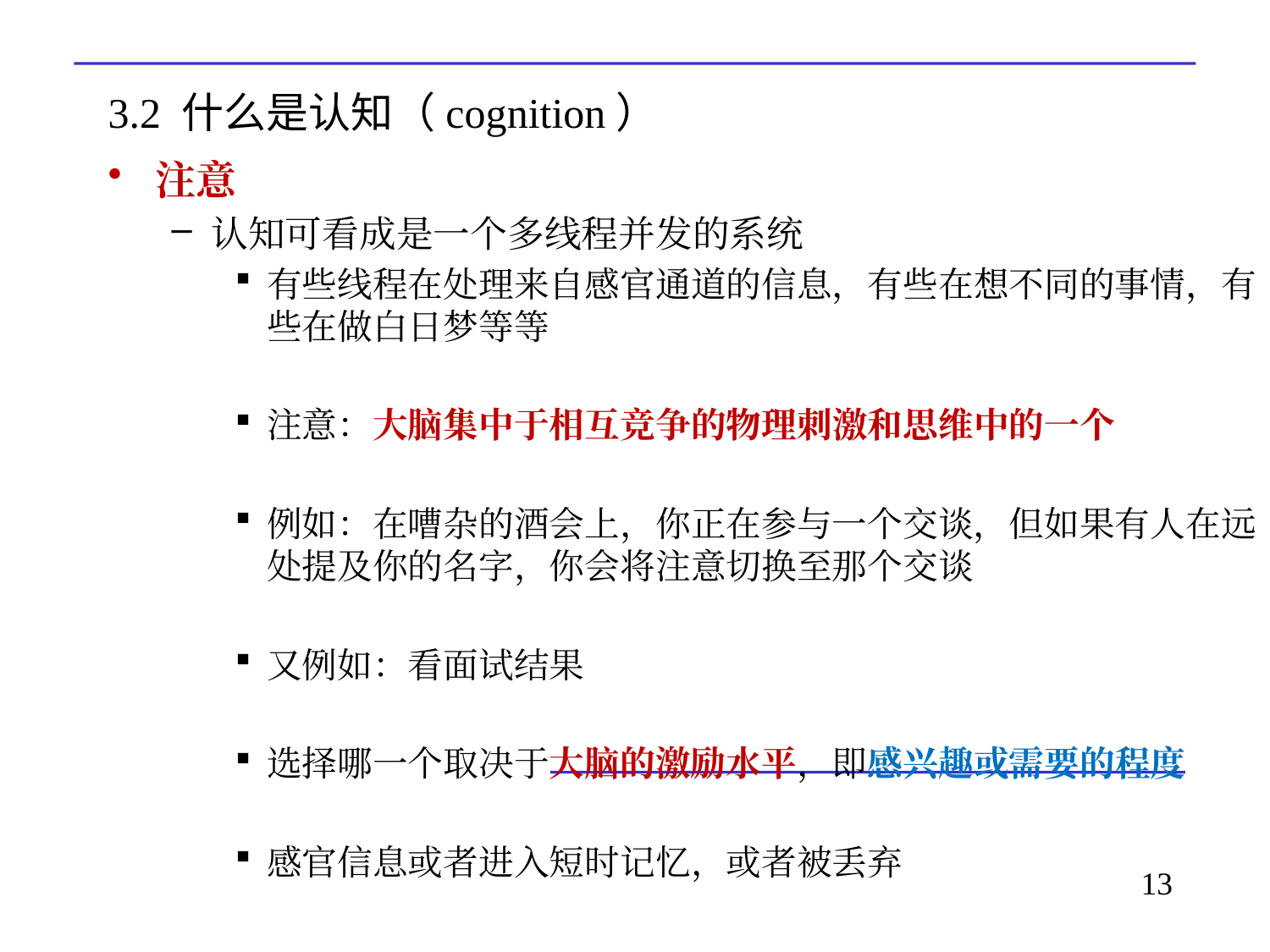

# 3.2 什么是认知（cognition）
注意
认知可看成是一个多线程并发的系统
有些线程在处理来自感官通道的信息，有些在想不同的事情，有些在做白日梦等等

注意：大脑集中于相互竞争的物理刺激和思维中的一个

例如：在嘈杂的酒会上，你正在参与一个交谈，但如果有人在远处提及你的名字，你会将注意切换至那个交谈

又例如：看面试结果

选择哪一个取决于大脑的激励水平，即感兴趣或需要的程度

感官信息或者进入短时记忆，或者被丢弃
13